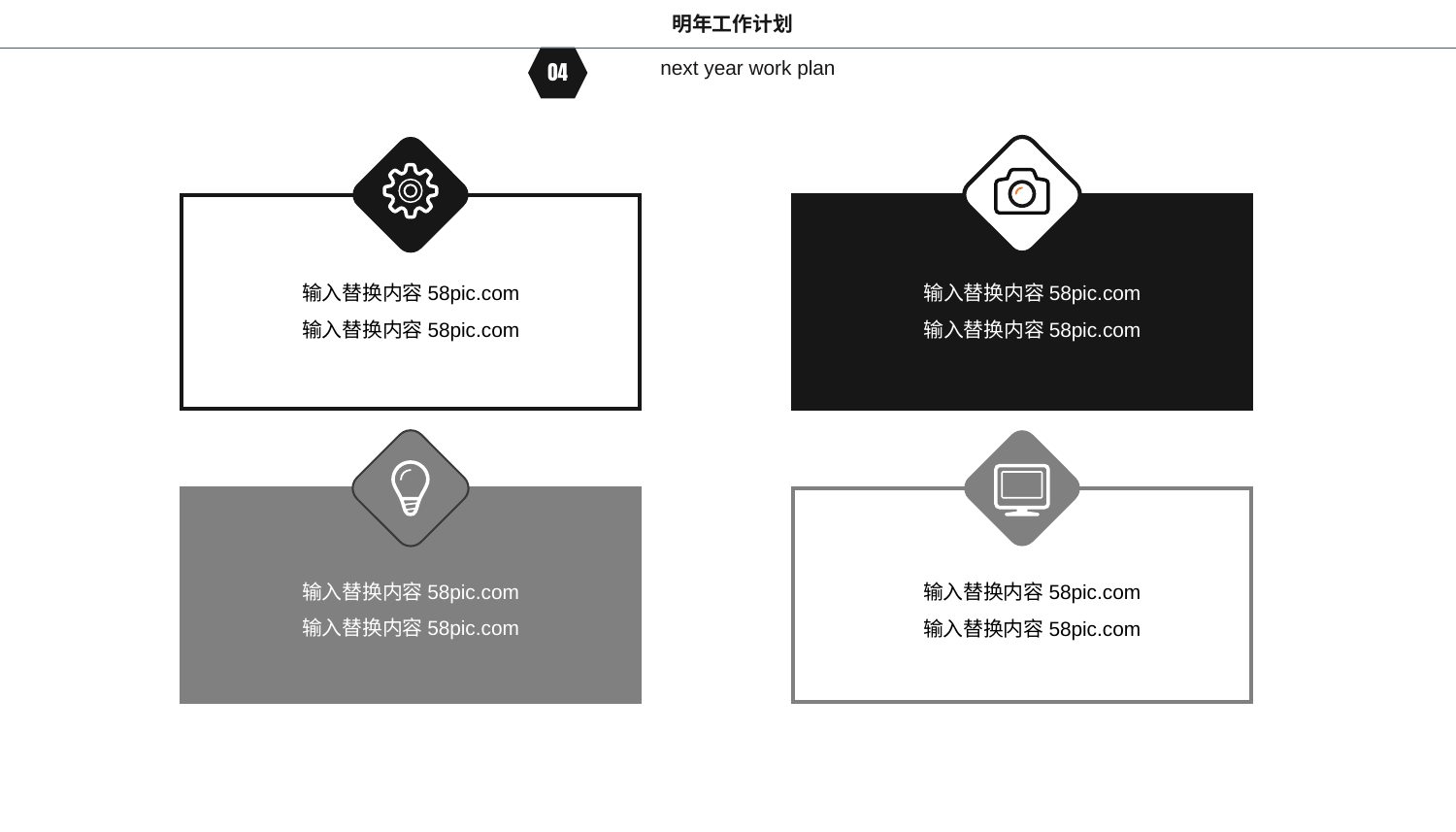

明年工作计划
04
next year work plan

输入替换内容58pic.com
输入替换内容58pic.com
输入替换内容58pic.com
输入替换内容58pic.com
输入替换内容58pic.com
输入替换内容58pic.com
输入替换内容58pic.com
输入替换内容58pic.com